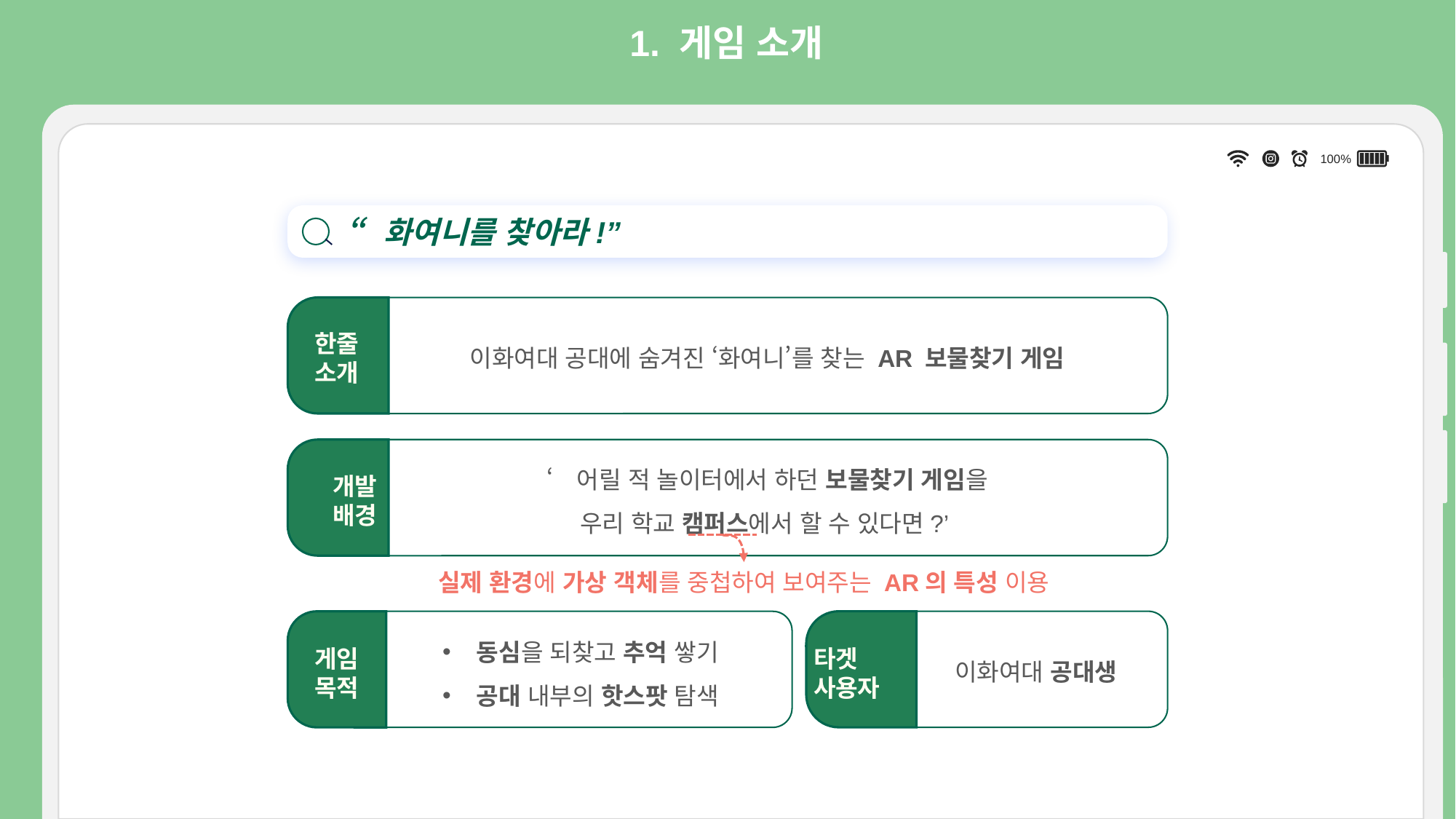

1. 게임 소개
“화여니를 찾아라!”

이화여대 공대에 숨겨진 ‘화여니’를 찾는 AR 보물찾기 게임
한줄
소개

‘어릴 적 놀이터에서 하던 보물찾기 게임을
우리 학교 캠퍼스에서 할 수 있다면?’
개발
배경

실제 환경에 가상 객체를 중첩하여 보여주는 AR의 특성 이용

이화여대 공대생

타겟
사용자

게임
목적

동심을 되찾고 추억 쌓기
공대 내부의 핫스팟 탐색